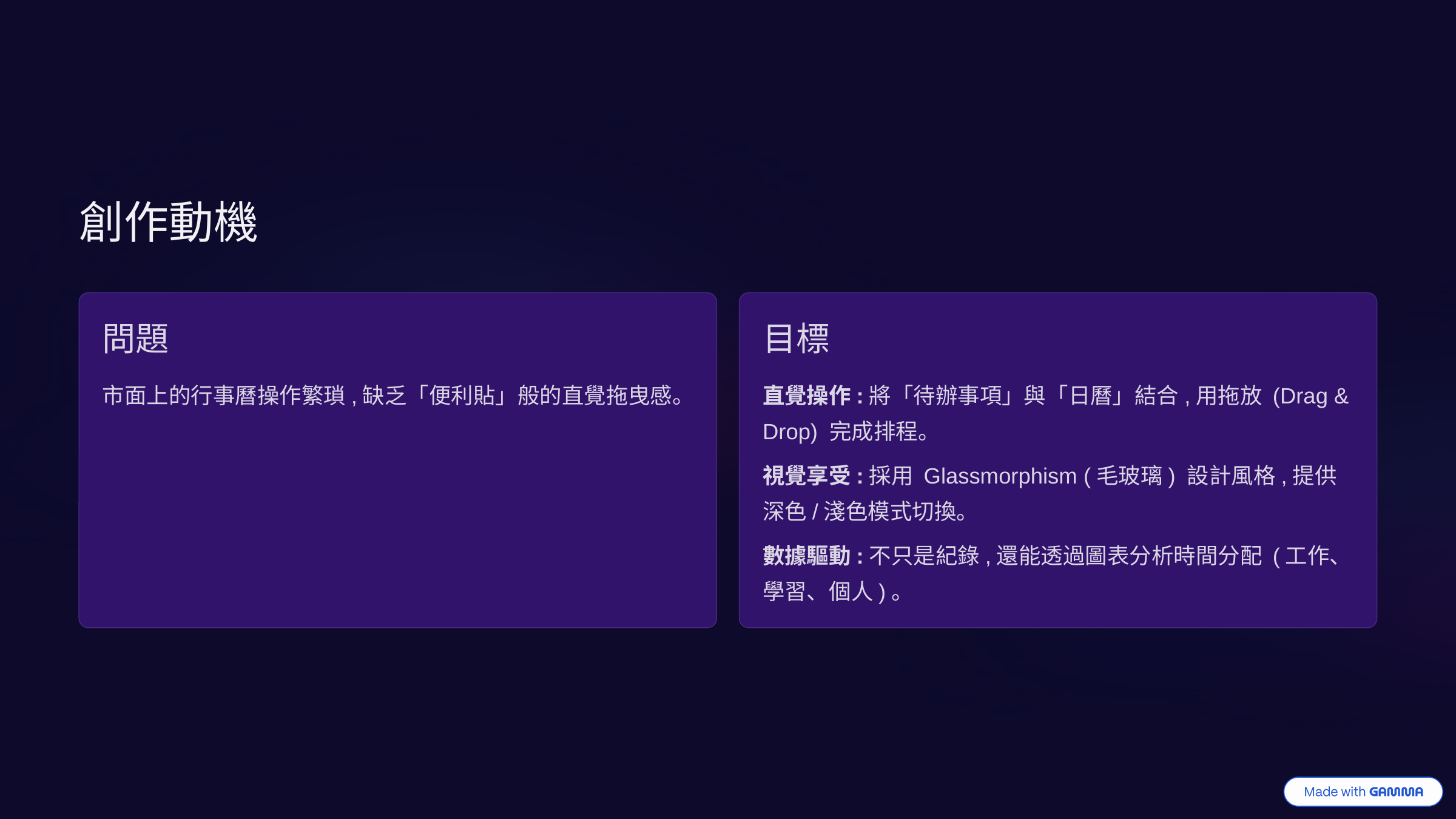

創作動機

問題
目標
市面上的行事曆操作繁瑣,缺乏「便利貼」般的直覺拖曳感。
直覺操作:將「待辦事項」與「日曆」結合,用拖放 (Drag & Drop) 完成排程。
視覺享受:採用 Glassmorphism (毛玻璃) 設計風格,提供深色/淺色模式切換。
數據驅動:不只是紀錄,還能透過圖表分析時間分配 (工作、學習、個人)。